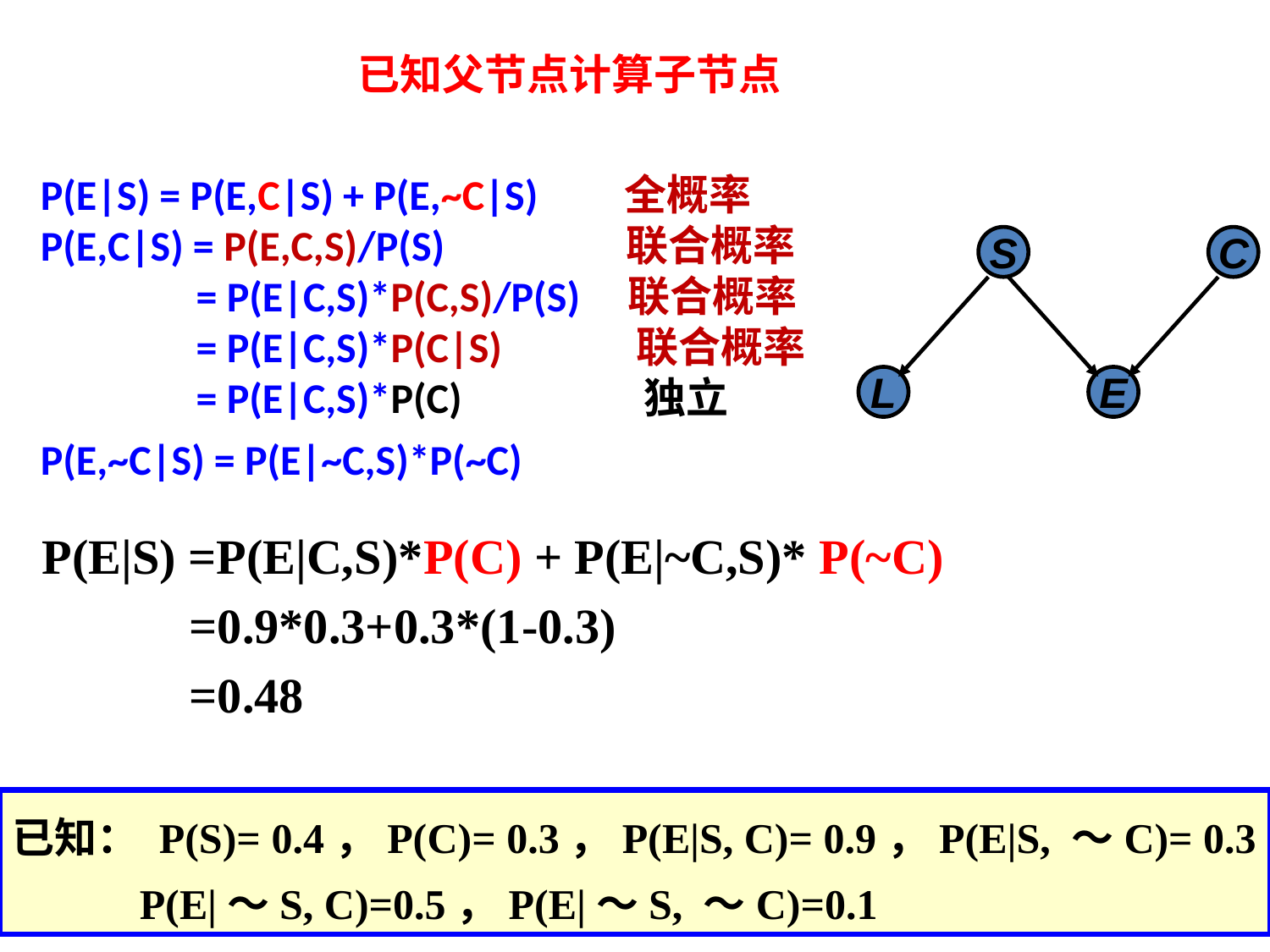

已知父节点计算子节点
P(E|S) = P(E,C|S) + P(E,~C|S)        全概率
P(E,C|S) = P(E,C,S)/P(S)                  联合概率
   = P(E|C,S)*P(C,S)/P(S)    联合概率
   = P(E|C,S)*P(C|S)             联合概率
   = P(E|C,S)*P(C)                  独立
P(E,~C|S) = P(E|~C,S)*P(~C)
S
C

L
E
P(E|S) =P(E|C,S)*P(C) + P(E|~C,S)* P(~C)
            =0.9*0.3+0.3*(1-0.3)
            =0.48
已知： P(S)= 0.4，P(C)= 0.3，P(E|S, C)= 0.9，P(E|S, ～C)= 0.3
            P(E|～S, C)=0.5，P(E|～S, ～C)=0.1